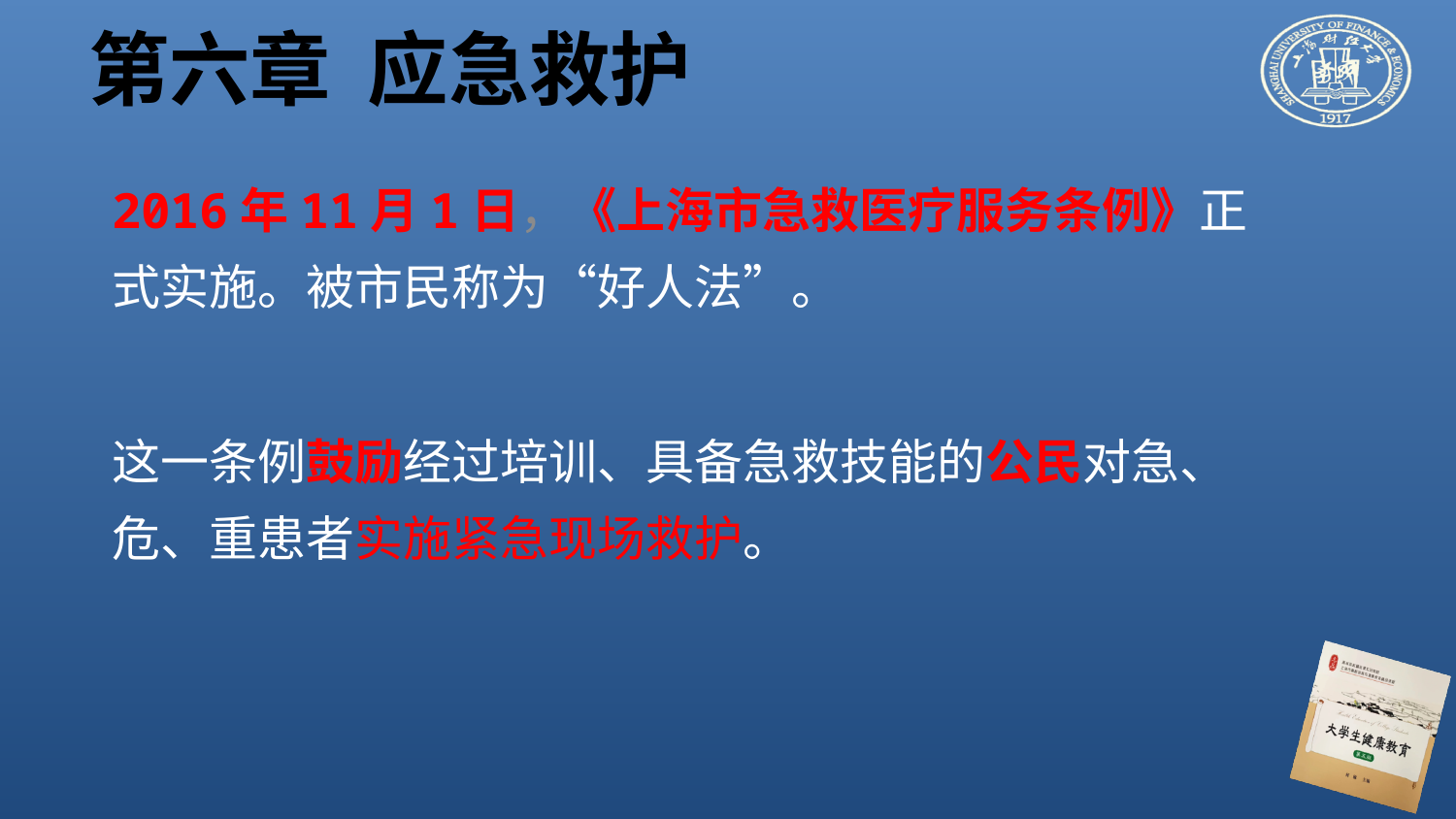

第六章  应急救护
2016年11月1日，《上海市急救医疗服务条例》正式实施。被市民称为“好人法”。

这一条例鼓励经过培训、具备急救技能的公民对急、危、重患者实施紧急现场救护。